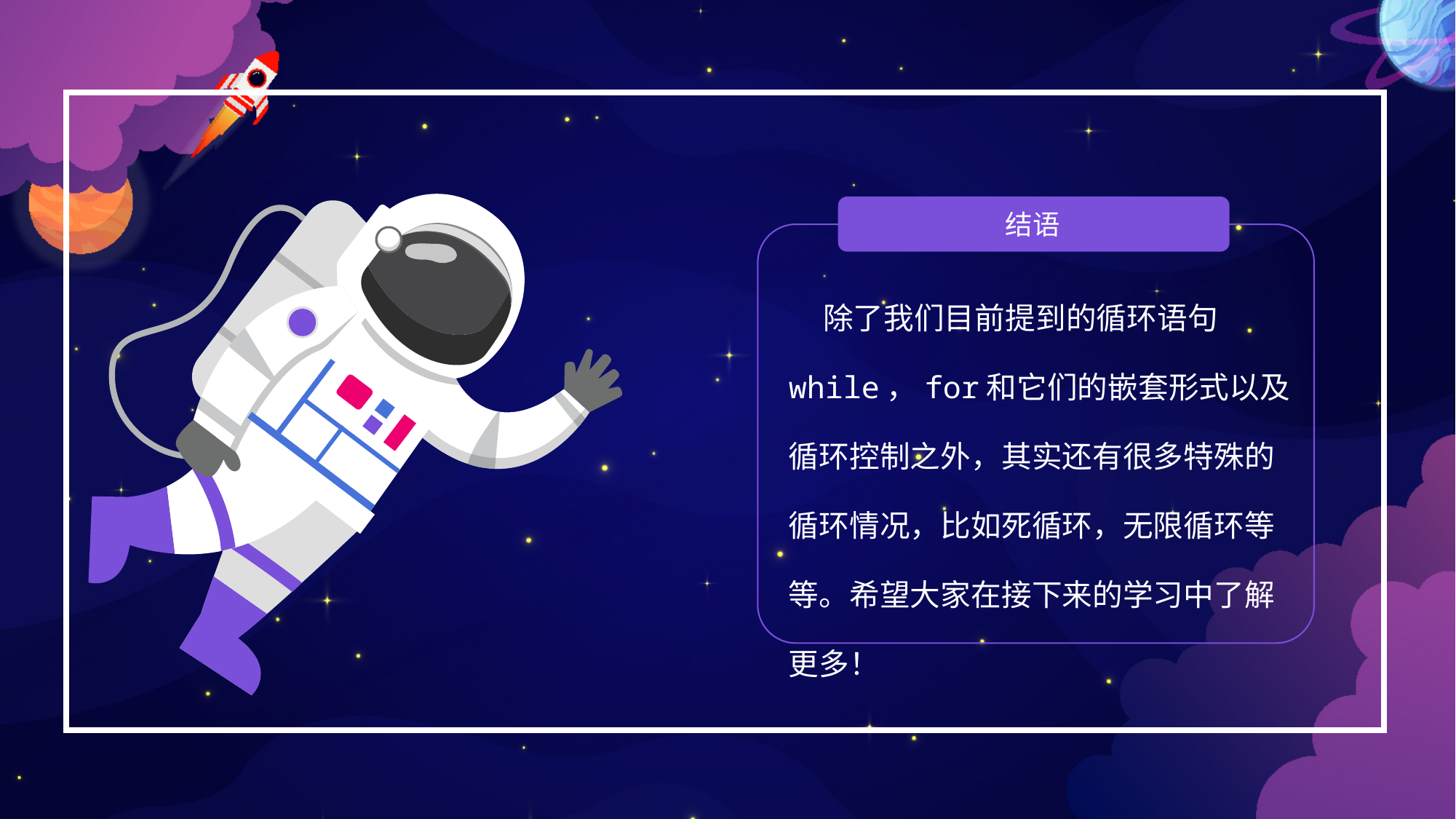

结语

    除了我们目前提到的循环语句while，for和它们的嵌套形式以及循环控制之外，其实还有很多特殊的循环情况，比如死循环，无限循环等等。希望大家在接下来的学习中了解更多！